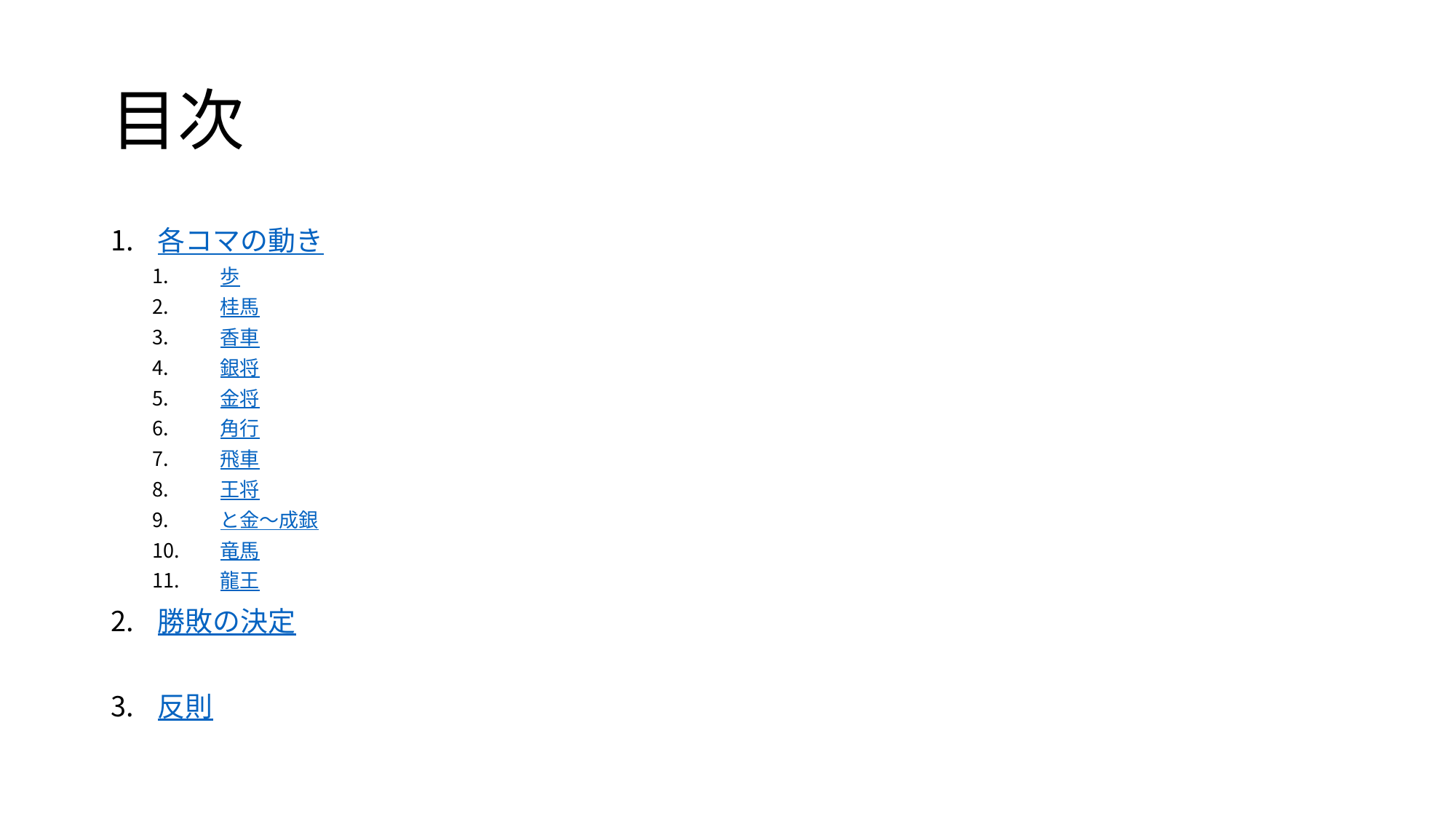

# 目次
各コマの動き
歩
桂馬
香車
銀将
金将
角行
飛車
王将
と金～成銀
竜馬
龍王
勝敗の決定

反則